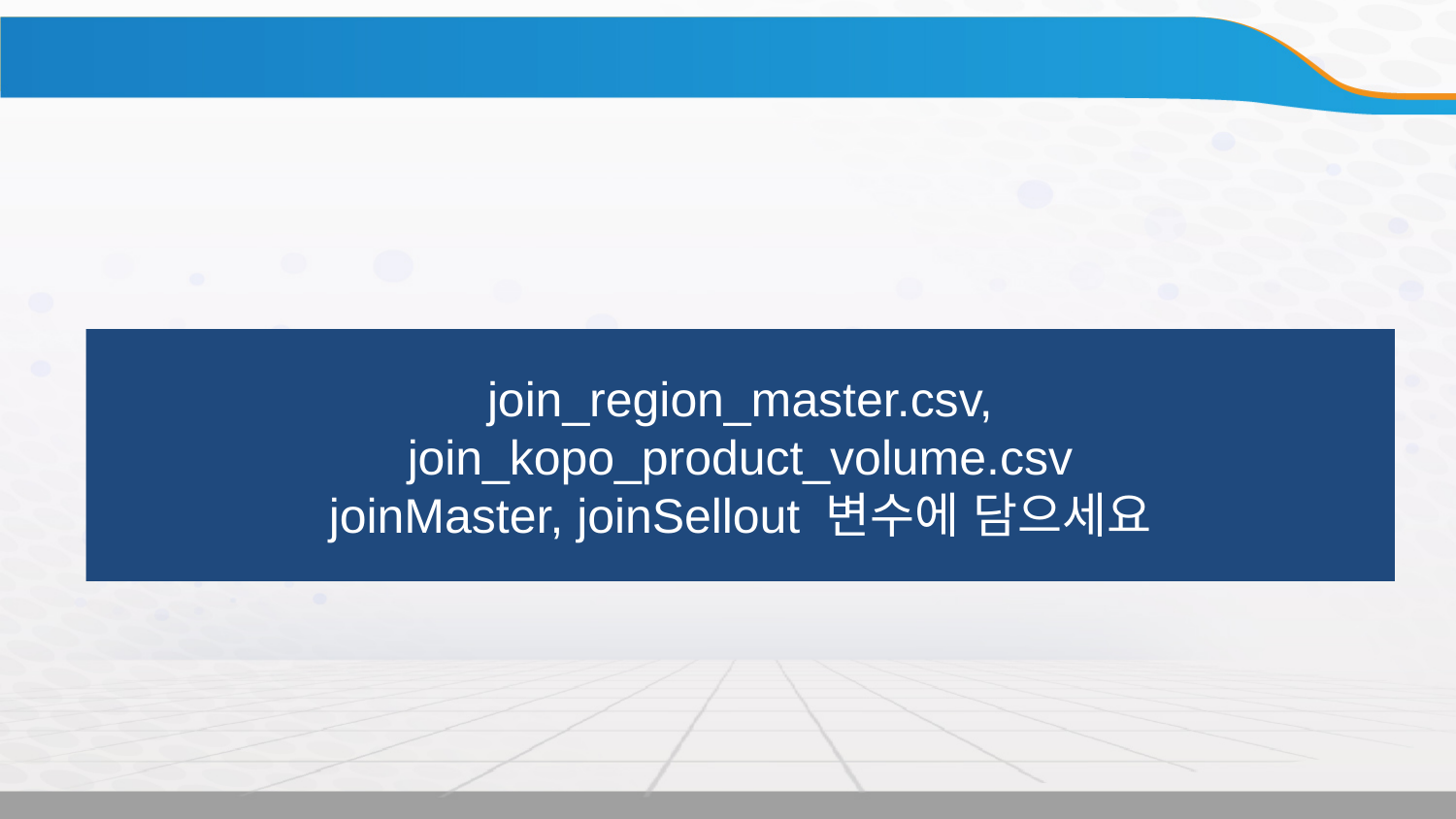

실습
join_region_master.csv,
join_kopo_product_volume.csv
joinMaster, joinSellout 변수에 담으세요